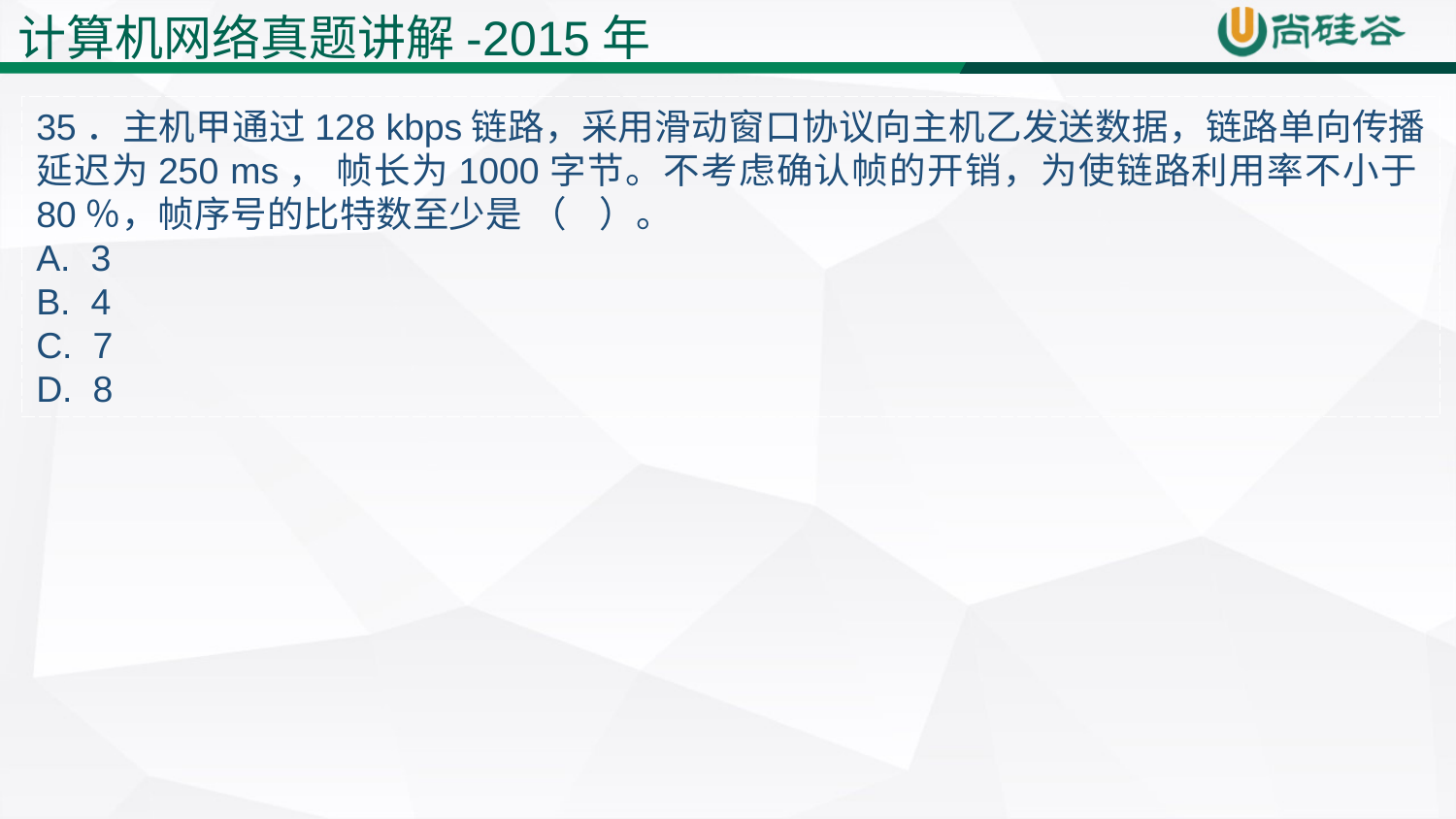

计算机网络真题讲解-2015年

35．主机甲通过128 kbps链路，采用滑动窗口协议向主机乙发送数据，链路单向传播延迟为250 ms， 帧长为1000字节。不考虑确认帧的开销，为使链路利用率不小于80％，帧序号的比特数至少是 （    ）。
3
B.  4
C.  7
D.  8